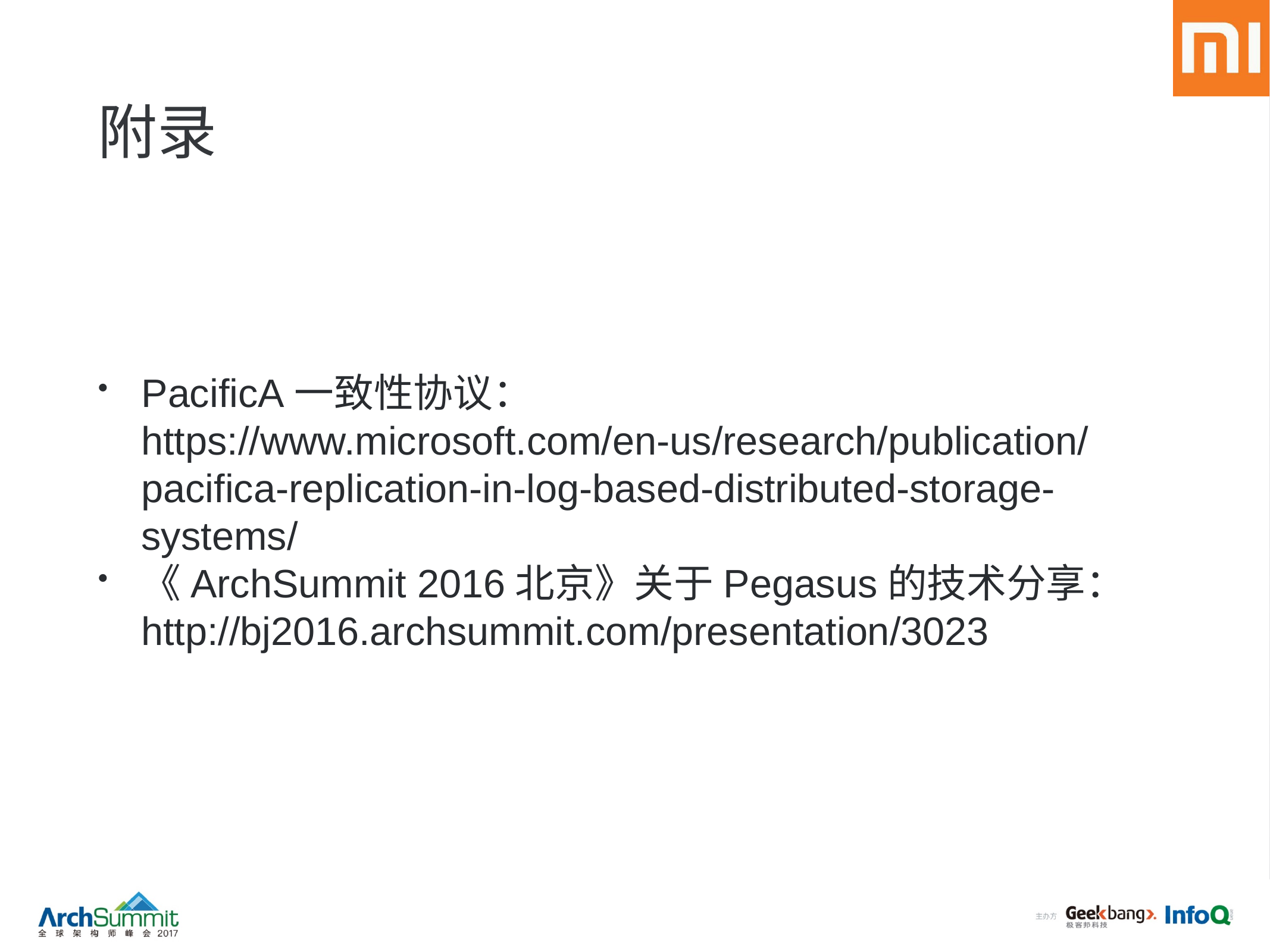

# 附录
PacificA一致性协议：
https://www.microsoft.com/en-us/research/publication/pacifica-replication-in-log-based-distributed-storage-systems/
《ArchSummit 2016北京》关于Pegasus的技术分享：
http://bj2016.archsummit.com/presentation/3023